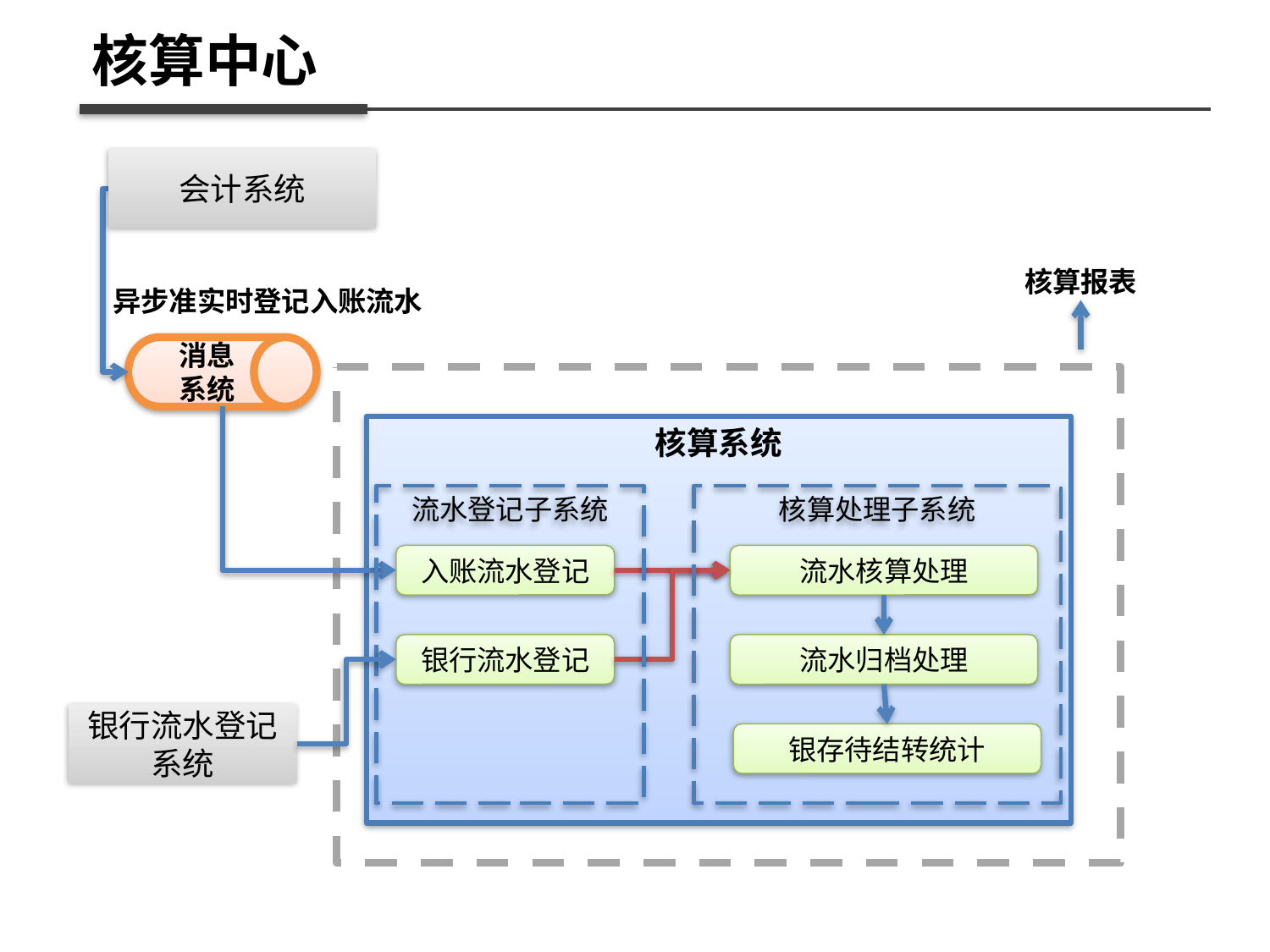

核算中心
会计系统
核算报表
异步准实时登记入账流水
消息
系统

核算系统
流水登记子系统
核算处理子系统
入账流水登记
流水核算处理
银行流水登记
流水归档处理
银行流水登记系统
银存待结转统计